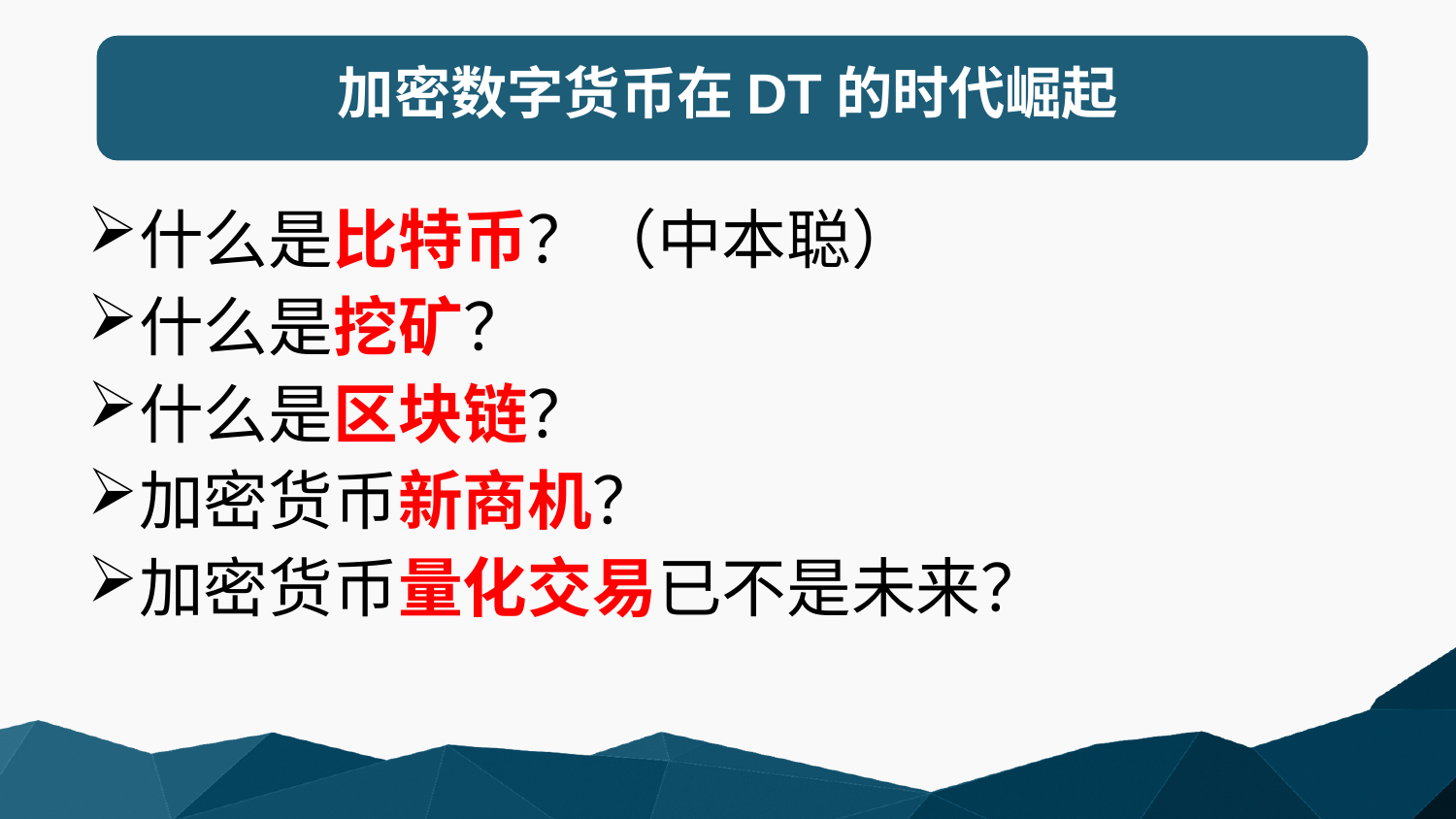

# 加密数字货币在DT的时代崛起
什么是比特币？（中本聪）
什么是挖矿？
什么是区块链？
加密货币新商机？
加密货币量化交易已不是未来？